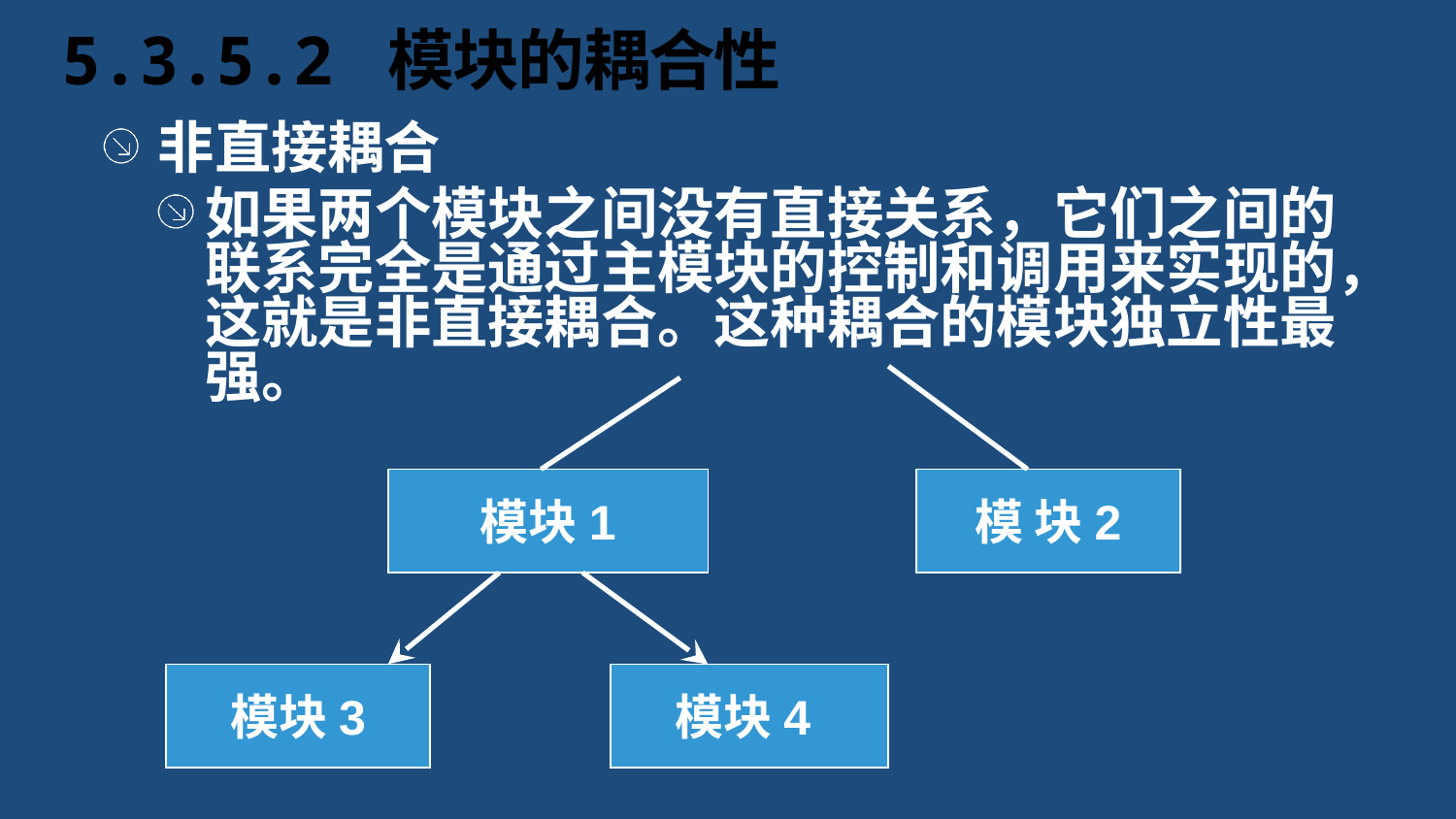

# 5.3.5.2 模块的耦合性
非直接耦合
如果两个模块之间没有直接关系，它们之间的联系完全是通过主模块的控制和调用来实现的，这就是非直接耦合。这种耦合的模块独立性最强。

模块1
模 块2

模块3
模块4